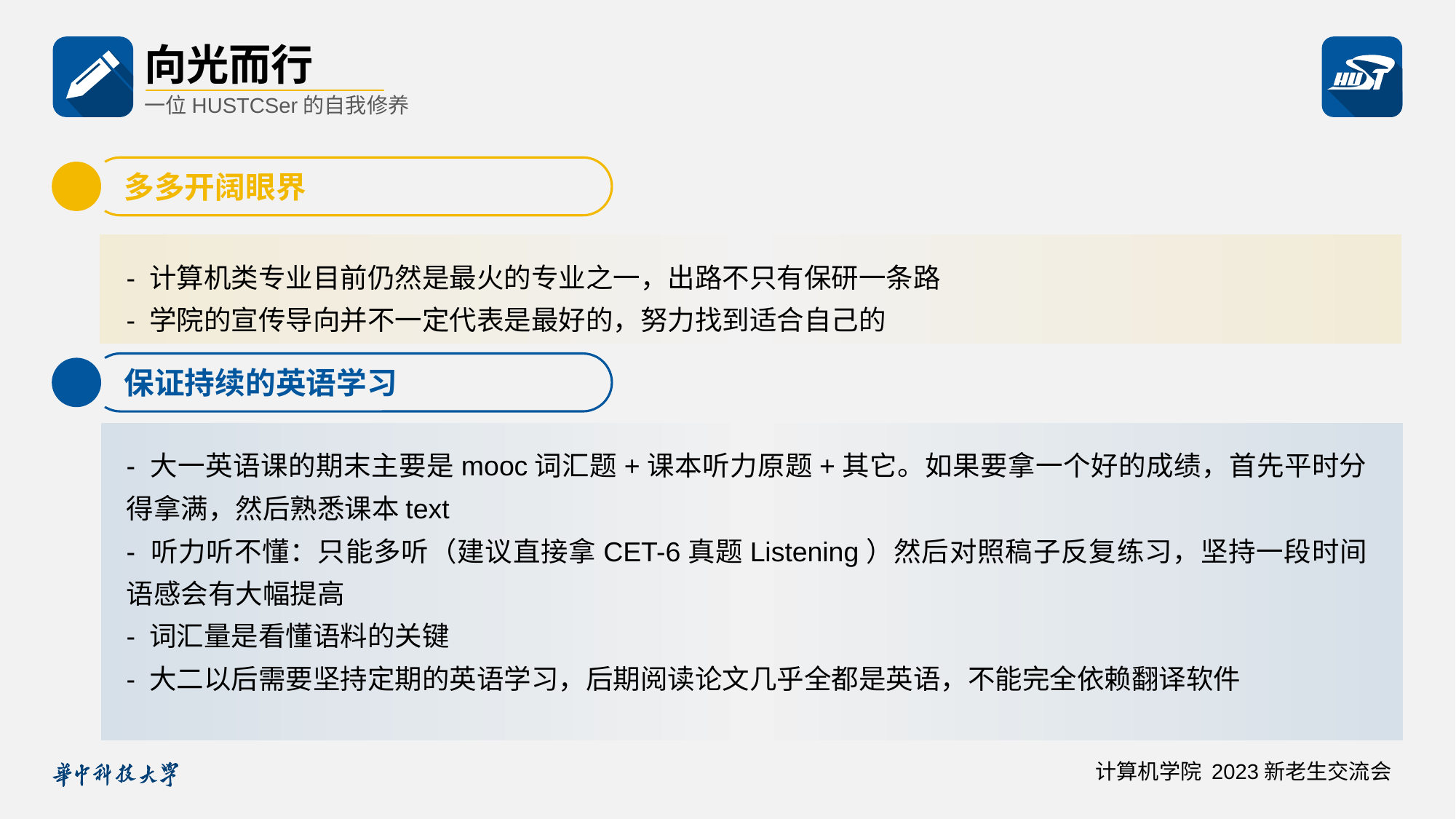

向光而行
一位HUSTCSer的自我修养
多多开阔眼界
- 计算机类专业目前仍然是最火的专业之一，出路不只有保研一条路
- 学院的宣传导向并不一定代表是最好的，努力找到适合自己的
保证持续的英语学习
- 大一英语课的期末主要是mooc词汇题+课本听力原题+其它。如果要拿一个好的成绩，首先平时分得拿满，然后熟悉课本text
- 听力听不懂：只能多听（建议直接拿CET-6真题Listening）然后对照稿子反复练习，坚持一段时间语感会有大幅提高
- 词汇量是看懂语料的关键
- 大二以后需要坚持定期的英语学习，后期阅读论文几乎全都是英语，不能完全依赖翻译软件